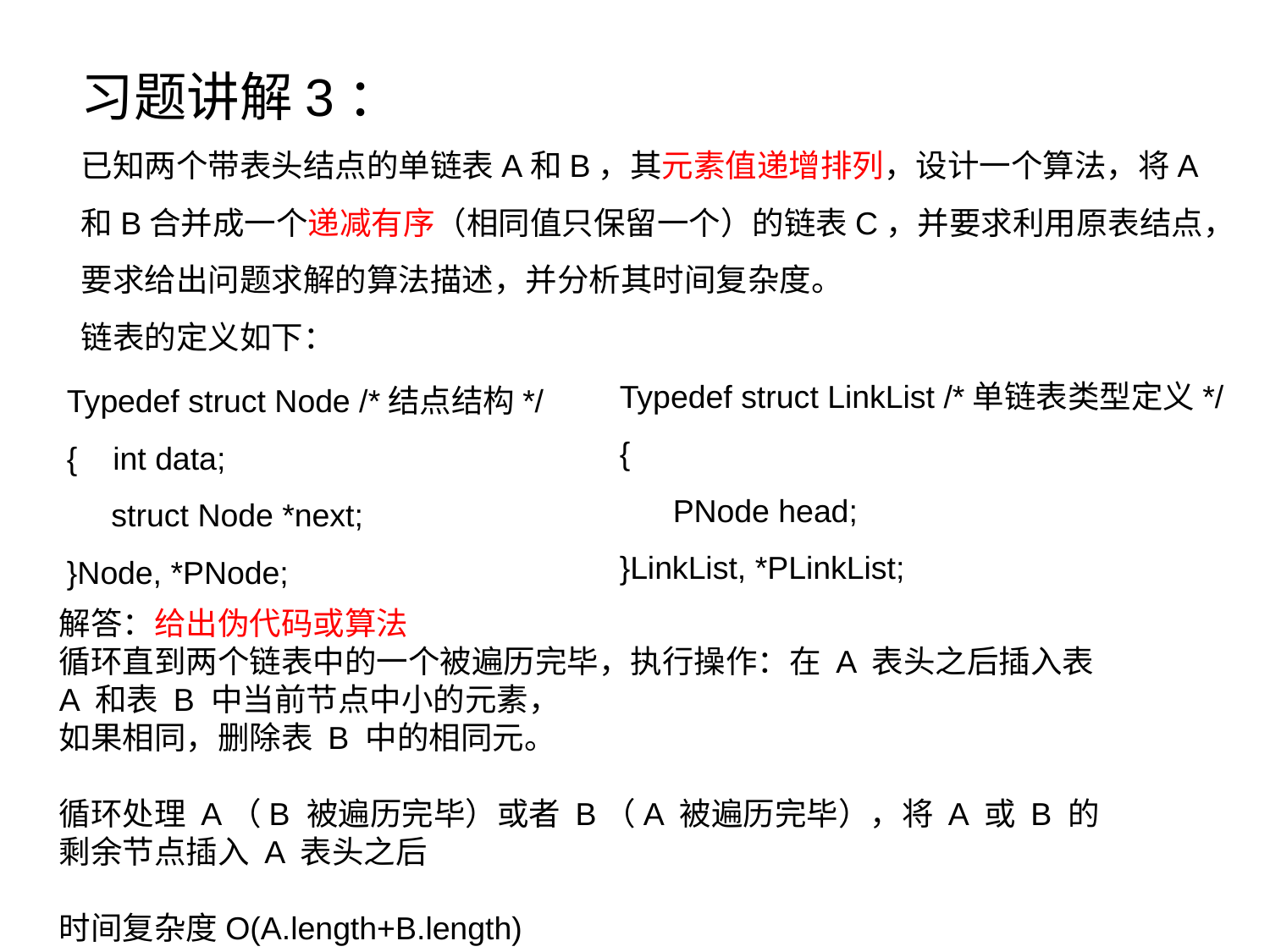

习题讲解3：
已知两个带表头结点的单链表A和B，其元素值递增排列，设计一个算法，将A和B合并成一个递减有序（相同值只保留一个）的链表C，并要求利用原表结点，要求给出问题求解的算法描述，并分析其时间复杂度。
链表的定义如下：
Typedef struct LinkList /*单链表类型定义*/
{
      PNode head;
}LinkList, *PLinkList;
Typedef struct Node /*结点结构*/
{    int data;
     struct Node *next;
}Node, *PNode;
解答：给出伪代码或算法
循环直到两个链表中的一个被遍历完毕，执行操作：在 A 表头之后插入表 A 和表 B 中当前节点中小的元素，
如果相同，删除表 B 中的相同元。

循环处理 A（B 被遍历完毕）或者 B（A 被遍历完毕），将 A 或 B 的剩余节点插入 A 表头之后

时间复杂度O(A.length+B.length)
52